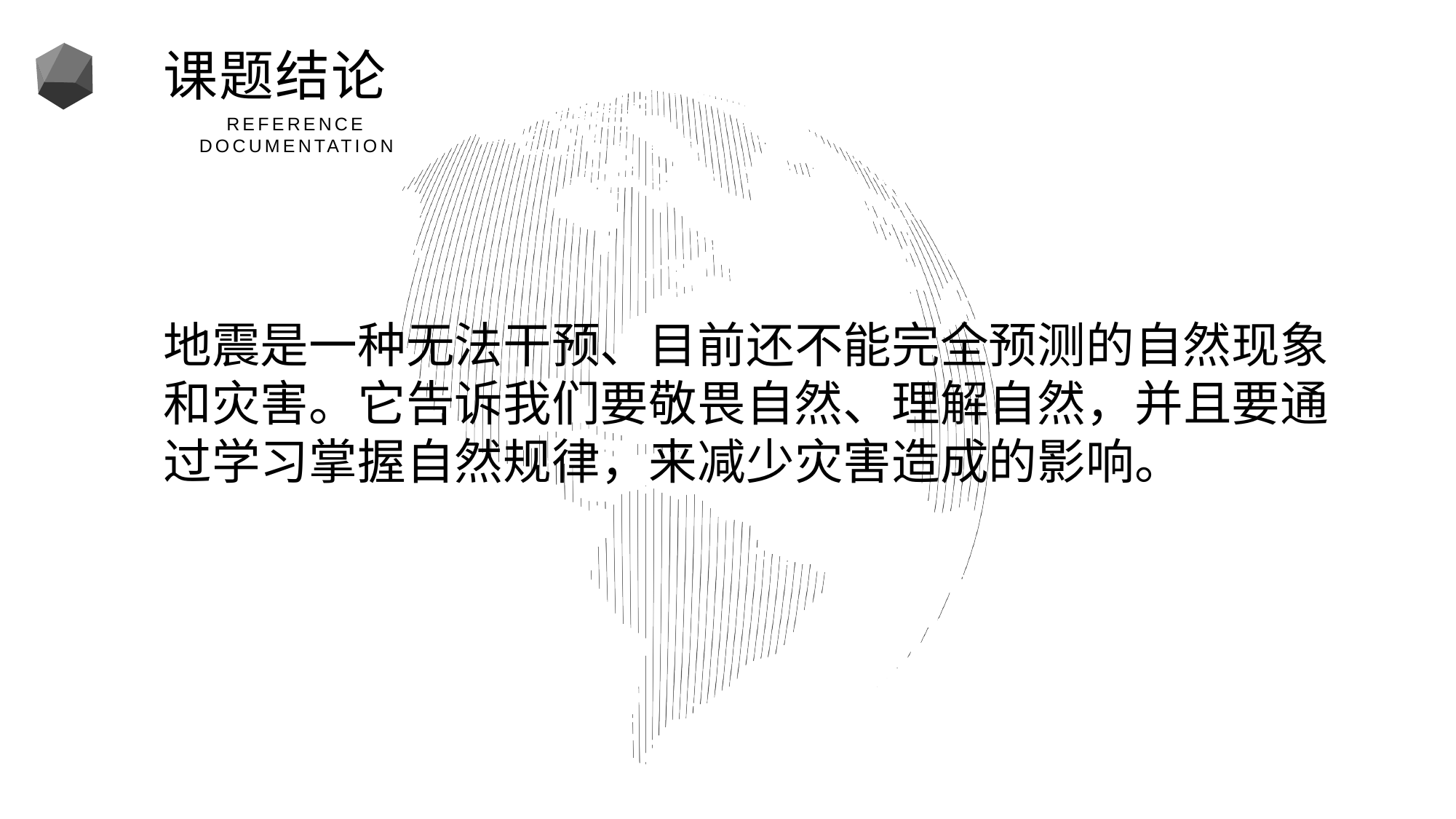

课题结论

REFERENCE DOCUMENTATION
地震是一种无法干预、目前还不能完全预测的自然现象和灾害。它告诉我们要敬畏自然、理解自然，并且要通过学习掌握自然规律，来减少灾害造成的影响。